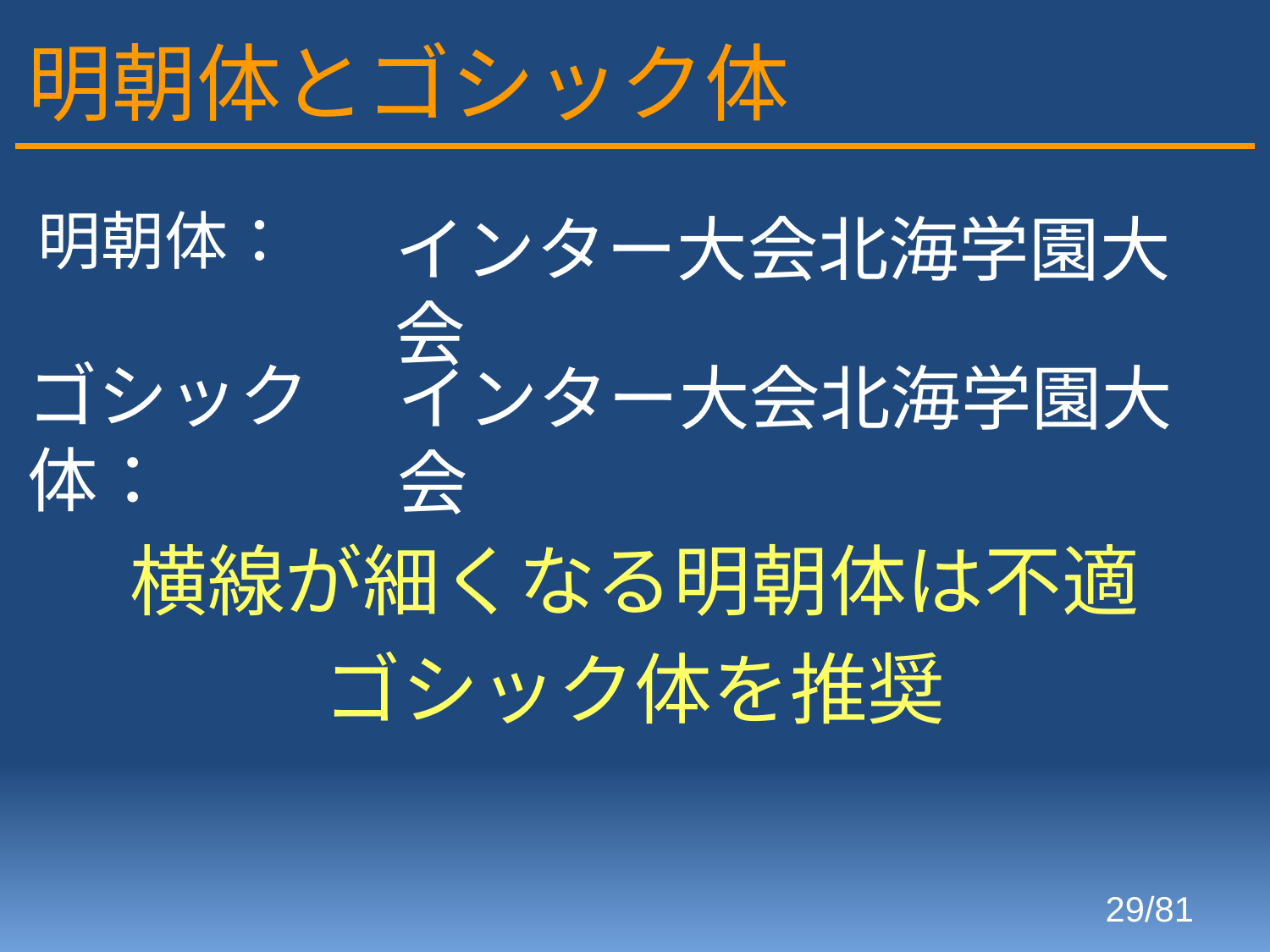

# 明朝体とゴシック体
明朝体：
インター大会北海学園大会
ゴシック体：
インター大会北海学園大会
横線が細くなる明朝体は不適
ゴシック体を推奨
29/81